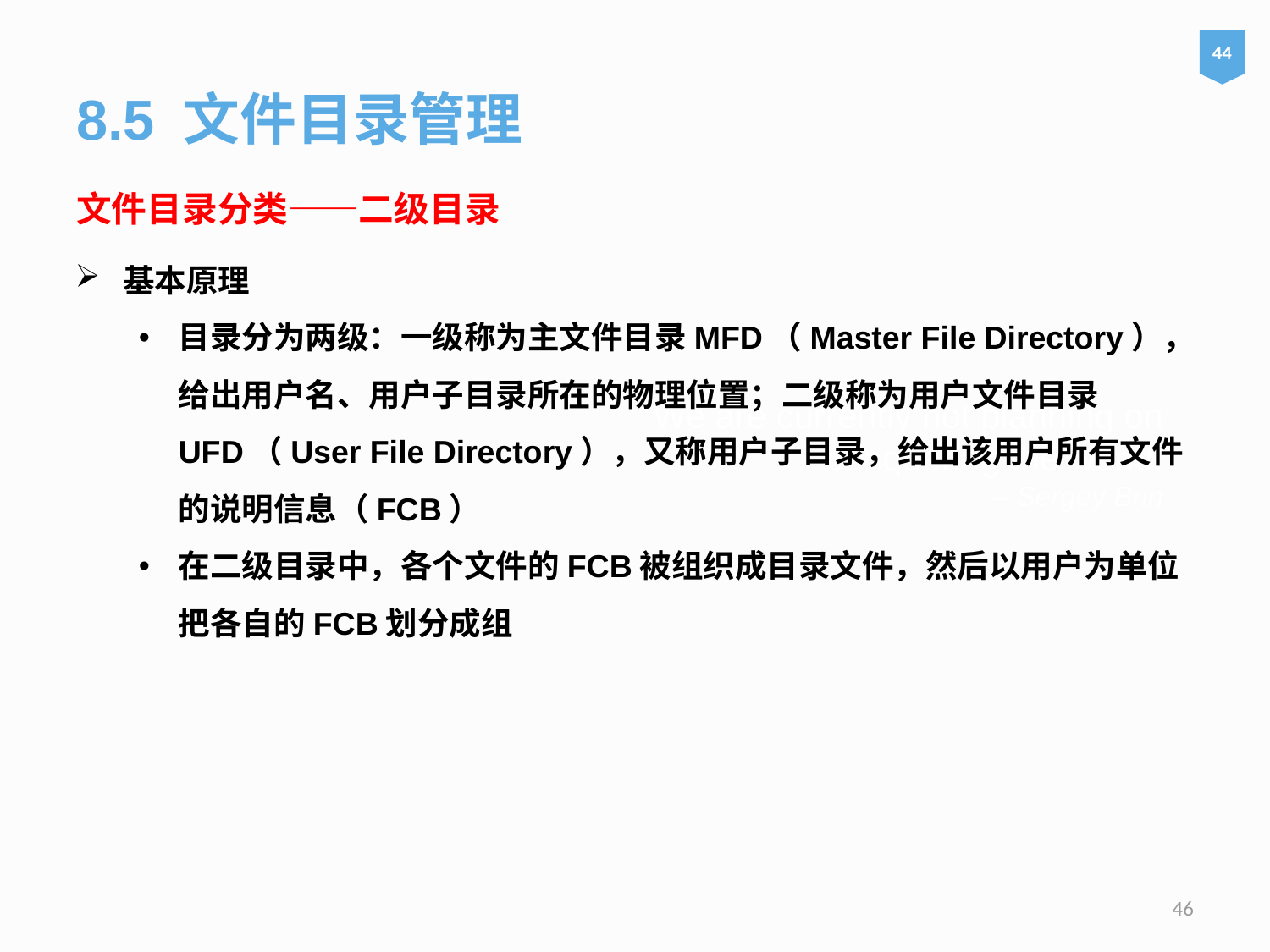

44
8.5 文件目录管理
文件目录分类——二级目录
基本原理
目录分为两级：一级称为主文件目录MFD（Master File Directory），给出用户名、用户子目录所在的物理位置；二级称为用户文件目录UFD（User File Directory），又称用户子目录，给出该用户所有文件的说明信息（FCB）
在二级目录中，各个文件的FCB被组织成目录文件，然后以用户为单位把各自的FCB划分成组

# We are currently not planning on conquering the world. – Sergey Brin
46